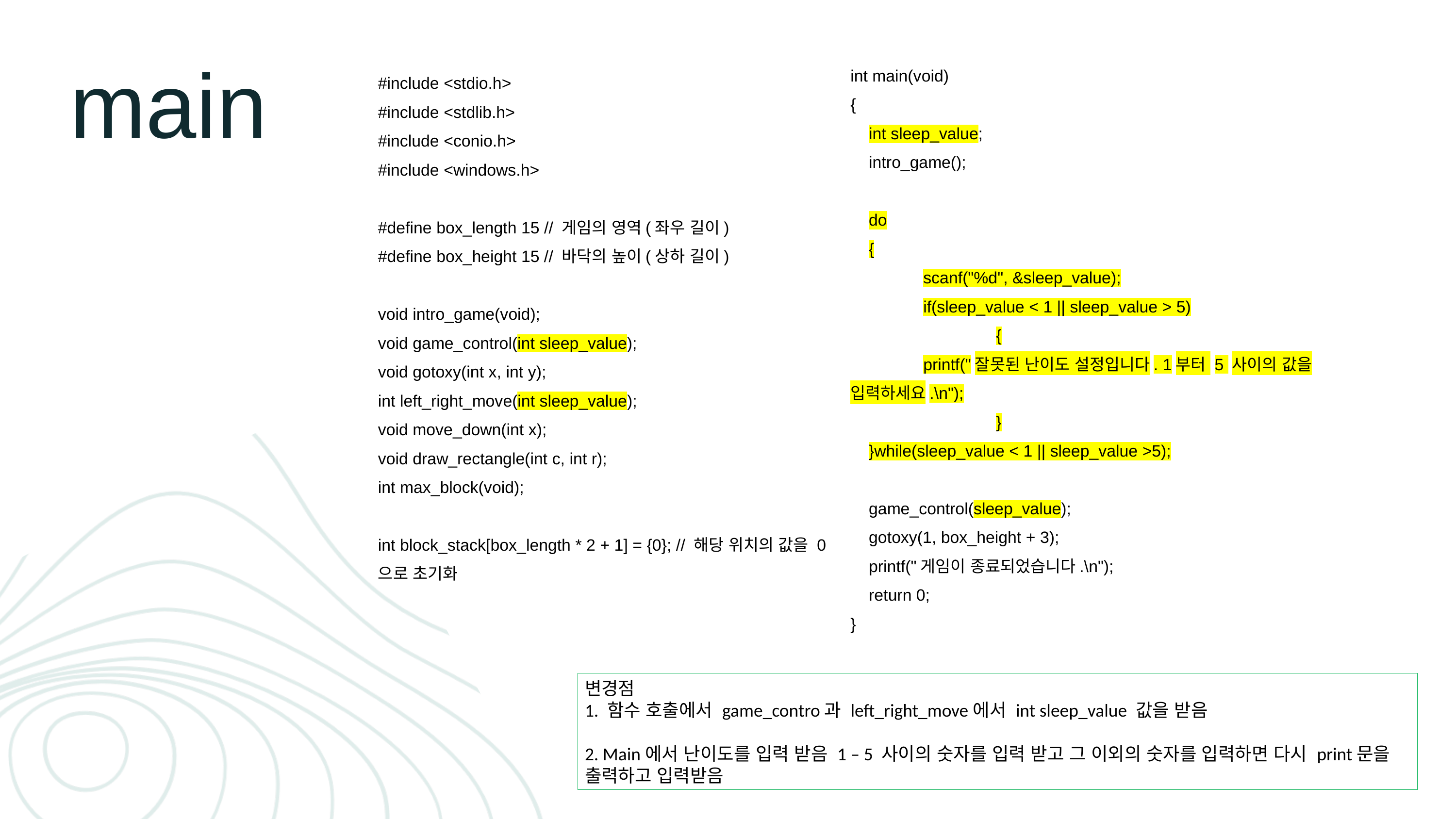

int main(void)
{
    int sleep_value;
    intro_game();

    do
    {
    	scanf("%d", &sleep_value);
    	if(sleep_value < 1 || sleep_value > 5)
		{
        	printf("잘못된 난이도 설정입니다. 1부터 5 사이의 값을 입력하세요.\n");
		}
    }while(sleep_value < 1 || sleep_value >5);

    game_control(sleep_value);
    gotoxy(1, box_height + 3);
    printf("게임이 종료되었습니다.\n");
    return 0;
}
main

#include <stdio.h>
#include <stdlib.h>
#include <conio.h>
#include <windows.h>

#define box_length 15 // 게임의 영역(좌우 길이)
#define box_height 15 // 바닥의 높이(상하 길이)

void intro_game(void);
void game_control(int sleep_value);
void gotoxy(int x, int y);
int left_right_move(int sleep_value);
void move_down(int x);
void draw_rectangle(int c, int r);
int max_block(void);

int block_stack[box_length * 2 + 1] = {0}; // 해당 위치의 값을 0으로 초기화

변경점
1. 함수 호출에서 game_contro과 left_right_move에서 int sleep_value 값을 받음

2. Main에서 난이도를 입력 받음 1 – 5 사이의 숫자를 입력 받고 그 이외의 숫자를 입력하면 다시 print문을 출력하고 입력받음